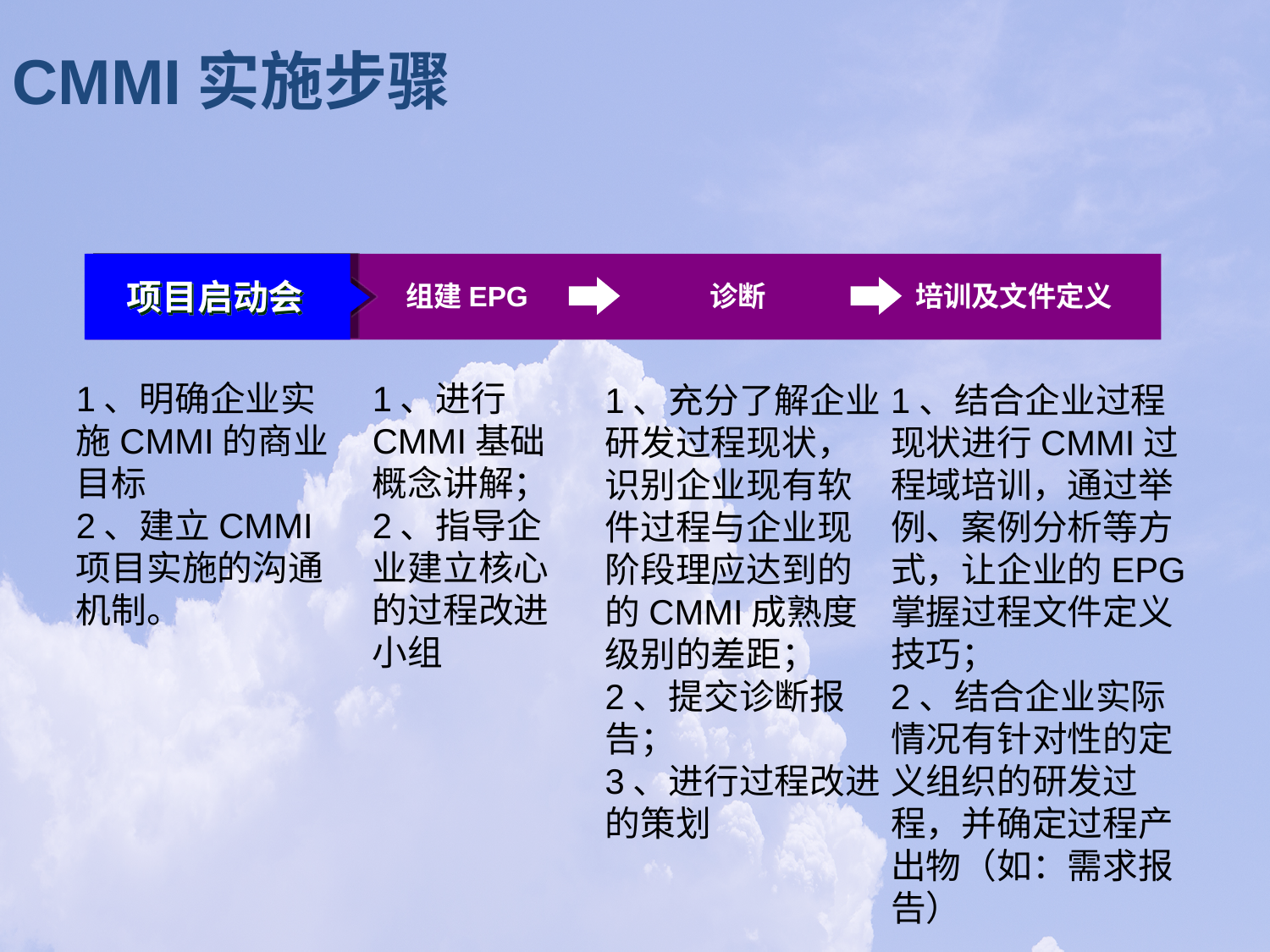

CMMI实施步骤

项目启动会
组建EPG
诊断
培训及文件定义

1、明确企业实施CMMI的商业目标
2、建立CMMI项目实施的沟通机制。
1、进行CMMI基础概念讲解；
2、指导企业建立核心的过程改进小组
1、充分了解企业研发过程现状，识别企业现有软件过程与企业现阶段理应达到的的CMMI成熟度级别的差距；
2、提交诊断报告；
3、进行过程改进的策划
1、结合企业过程现状进行CMMI过程域培训，通过举例、案例分析等方式，让企业的EPG掌握过程文件定义技巧；
2、结合企业实际情况有针对性的定义组织的研发过程，并确定过程产出物（如：需求报告）